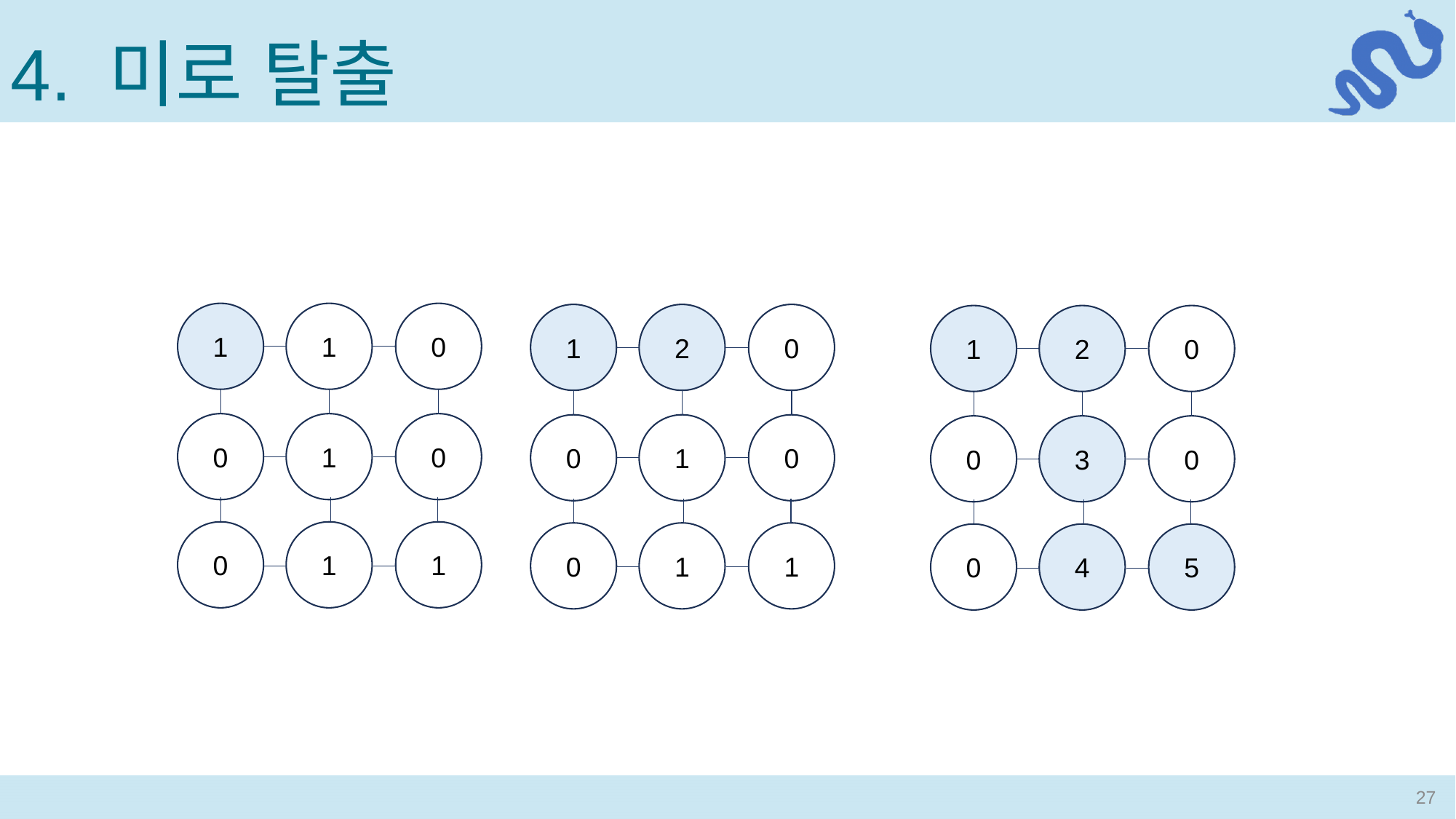

4. 미로 탈출
1
1
0
0
1
0
0
1
1
1
2
0
0
1
0
0
1
1
1
2
0
0
3
0
0
4
5
27